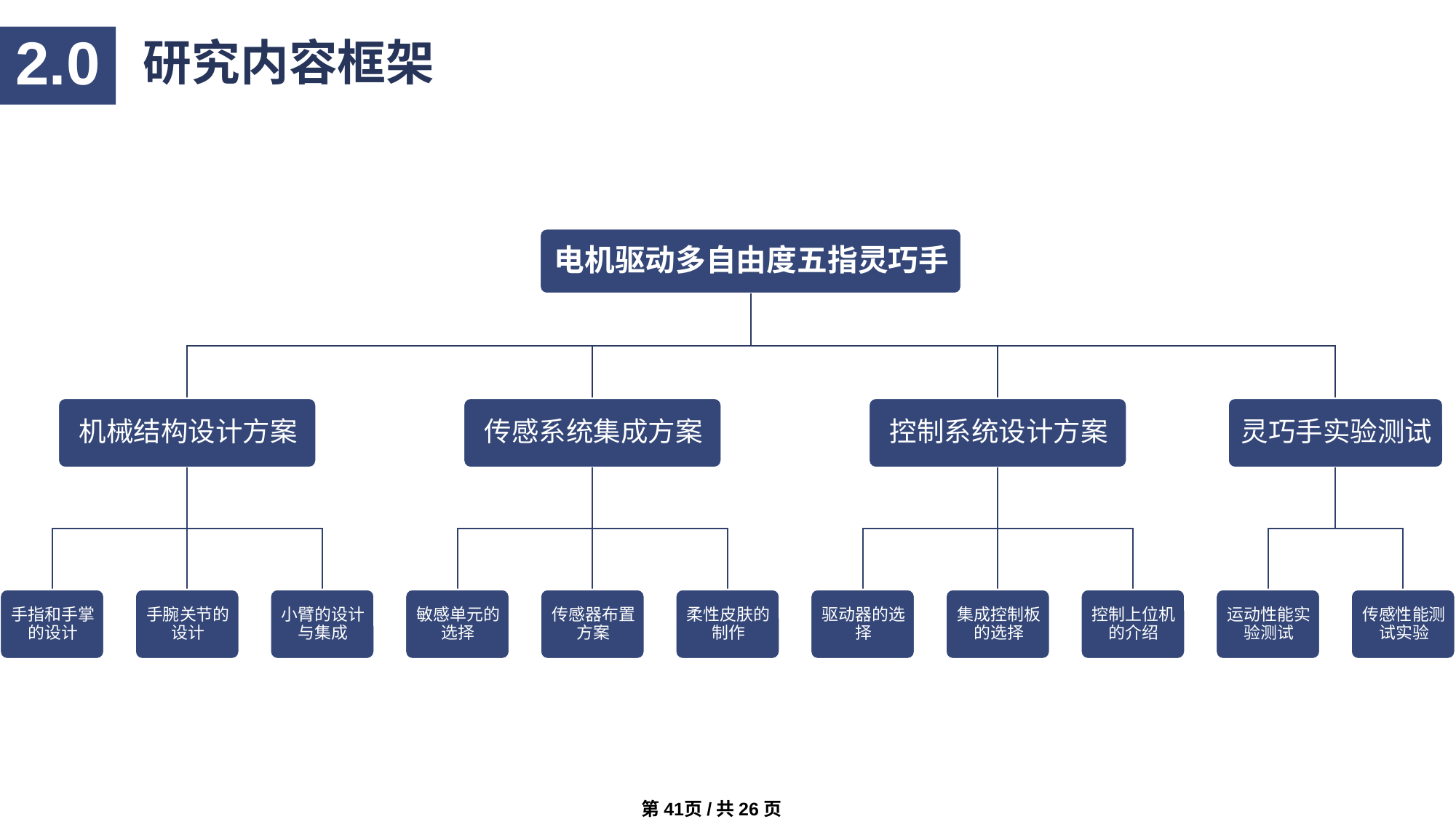

2.0
研究内容框架
电机驱动多自由度五指灵巧手
机械结构设计方案
手指和手掌的设计
手腕关节的设计
小臂的设计与集成
传感系统集成方案
敏感单元的选择
传感器布置方案
柔性皮肤的制作
控制系统设计方案
驱动器的选择
集成控制板的选择
控制上位机的介绍
灵巧手实验测试
运动性能实验测试
传感性能测试实验
第41页/共26页